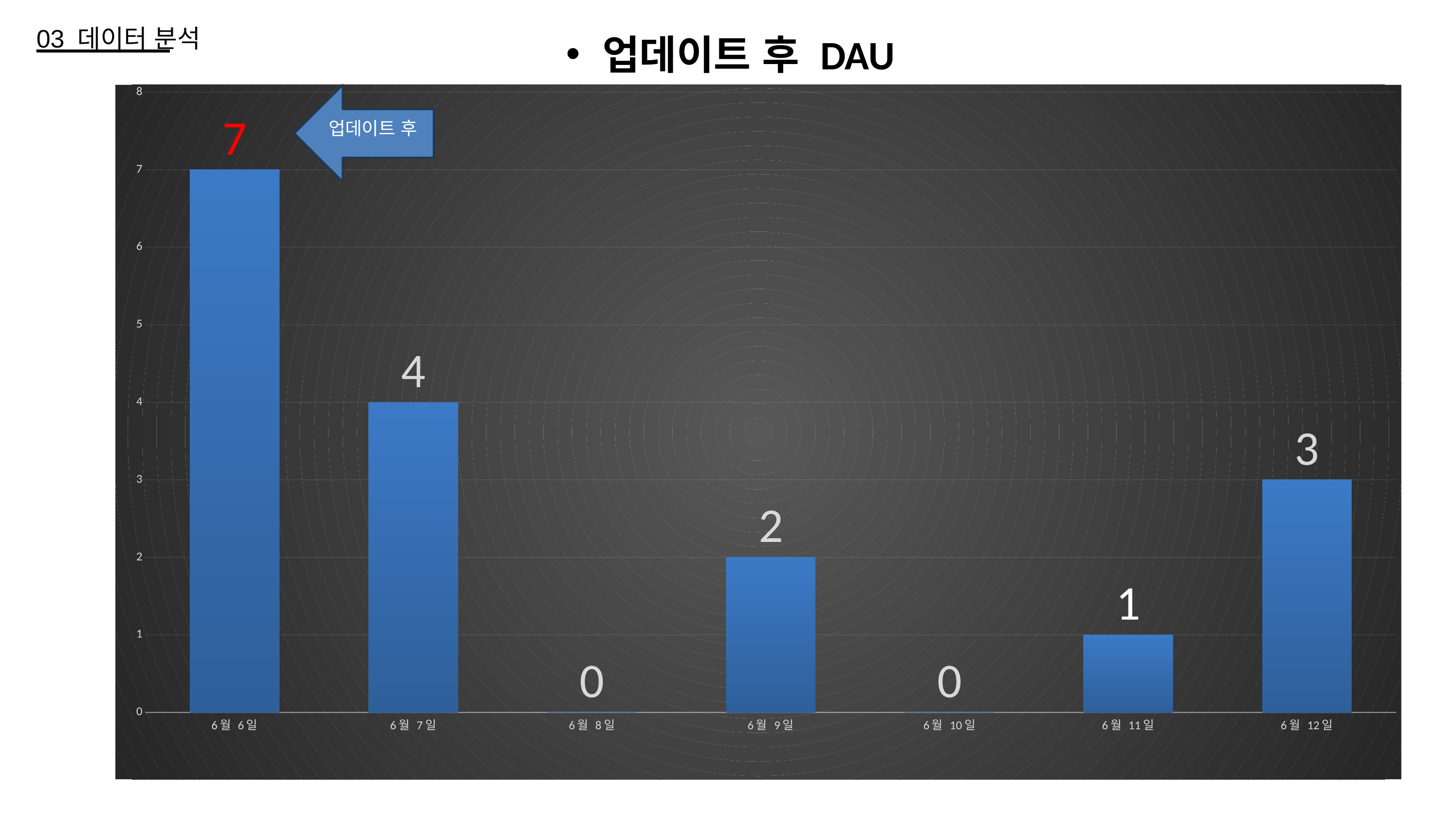

03 데이터 분석
업데이트 후 DAU

### Chart

| Category | 계열 1 |
|---|---|
| 6월 6일 | 7.0 |
| 6월 7일 | 4.0 |
| 6월 8일 | 0.0 |
| 6월 9일 | 2.0 |
| 6월 10일 | 0.0 |
| 6월 11일 | 1.0 |
| 6월 12일 | 3.0 |